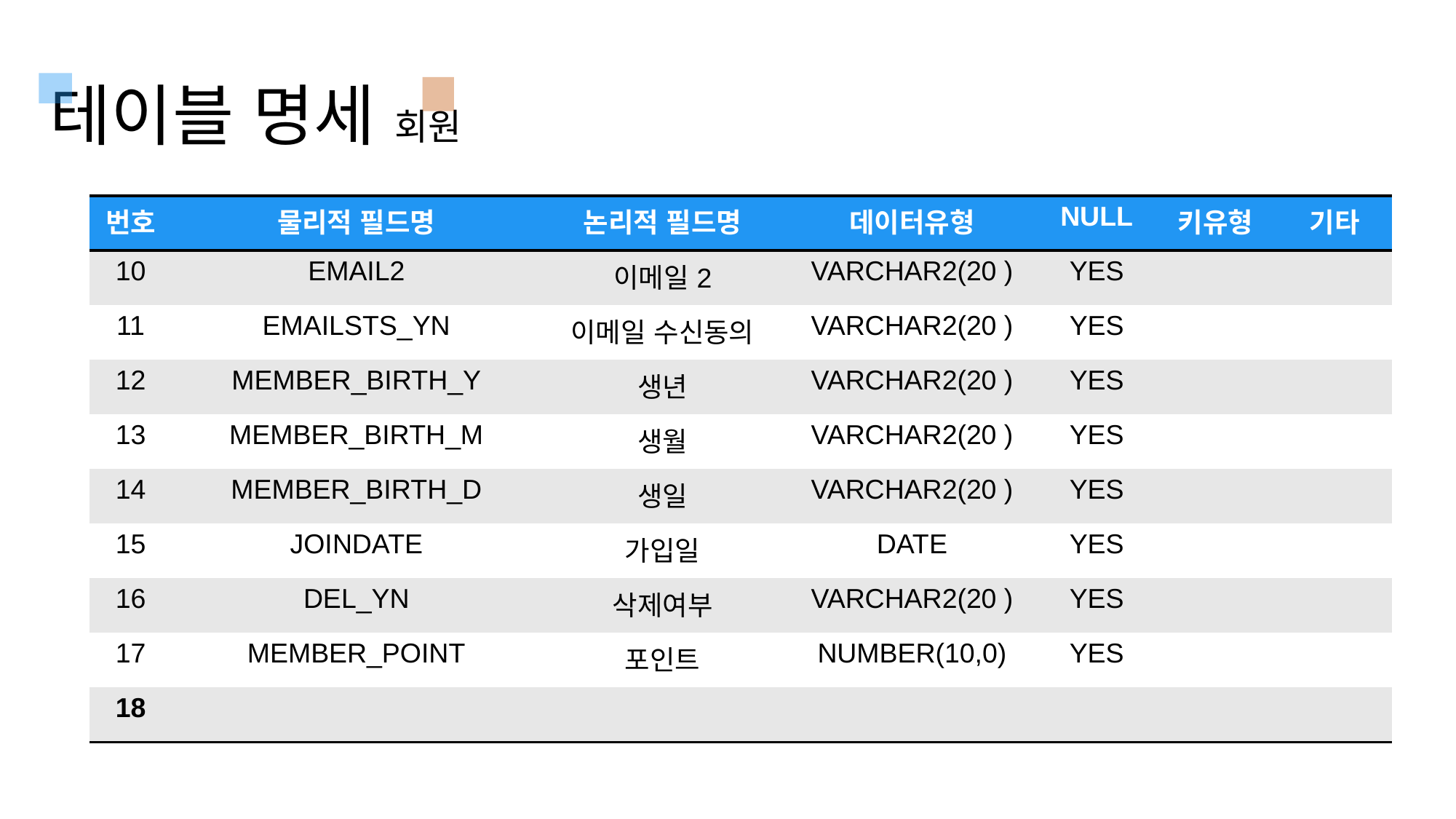

테이블 명세 회원

| 번호 | 물리적 필드명 | 논리적 필드명 | 데이터유형 | NULL | 키유형 | 기타 |
| --- | --- | --- | --- | --- | --- | --- |
| 10 | EMAIL2 | 이메일2 | VARCHAR2(20 ) | YES |  |  |
| 11 | EMAILSTS\_YN | 이메일 수신동의 | VARCHAR2(20 ) | YES |  |  |
| 12 | MEMBER\_BIRTH\_Y | 생년 | VARCHAR2(20 ) | YES |  |  |
| 13 | MEMBER\_BIRTH\_M | 생월 | VARCHAR2(20 ) | YES |  |  |
| 14 | MEMBER\_BIRTH\_D | 생일 | VARCHAR2(20 ) | YES |  |  |
| 15 | JOINDATE | 가입일 | DATE | YES |  |  |
| 16 | DEL\_YN | 삭제여부 | VARCHAR2(20 ) | YES |  |  |
| 17 | MEMBER\_POINT | 포인트 | NUMBER(10,0) | YES |  |  |
| 18 |  |  |  |  |  |  |